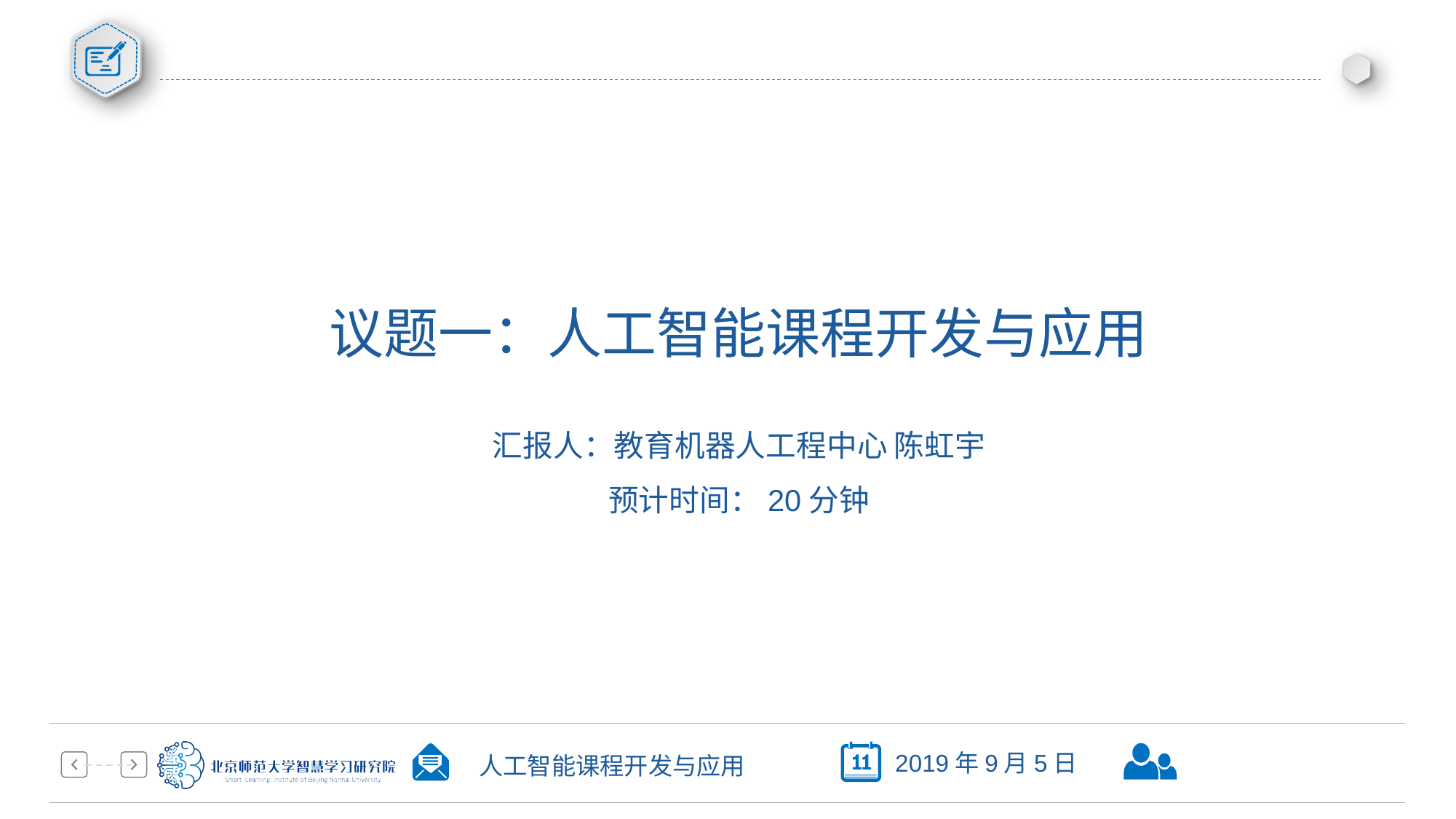

议题一：人工智能课程开发与应用

汇报人：教育机器人工程中心 陈虹宇
预计时间：20分钟
2019年9月5日
人工智能课程开发与应用